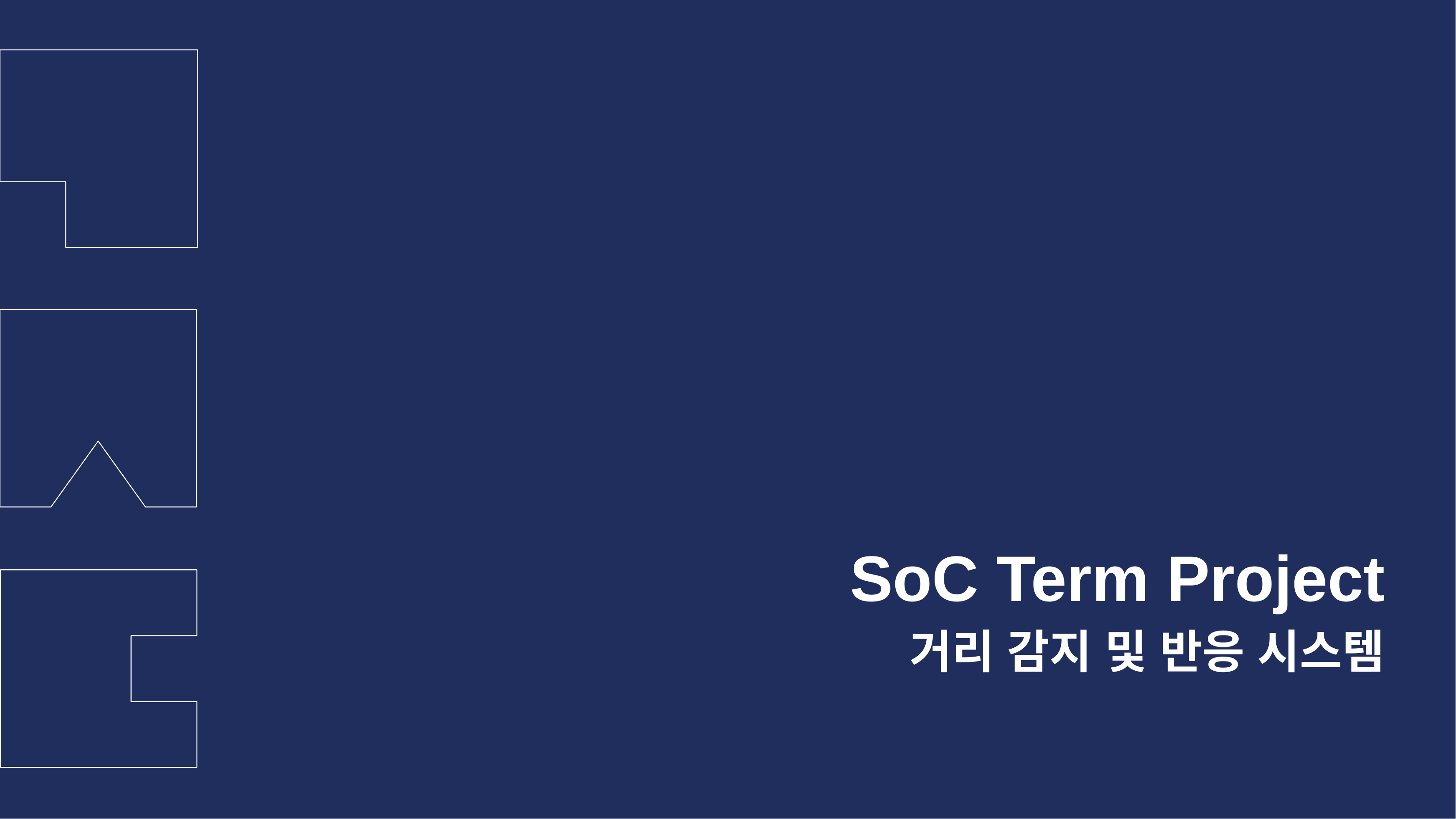

학과

조원
조원

SoC Term Project

거리 감지 및 반응 시스템